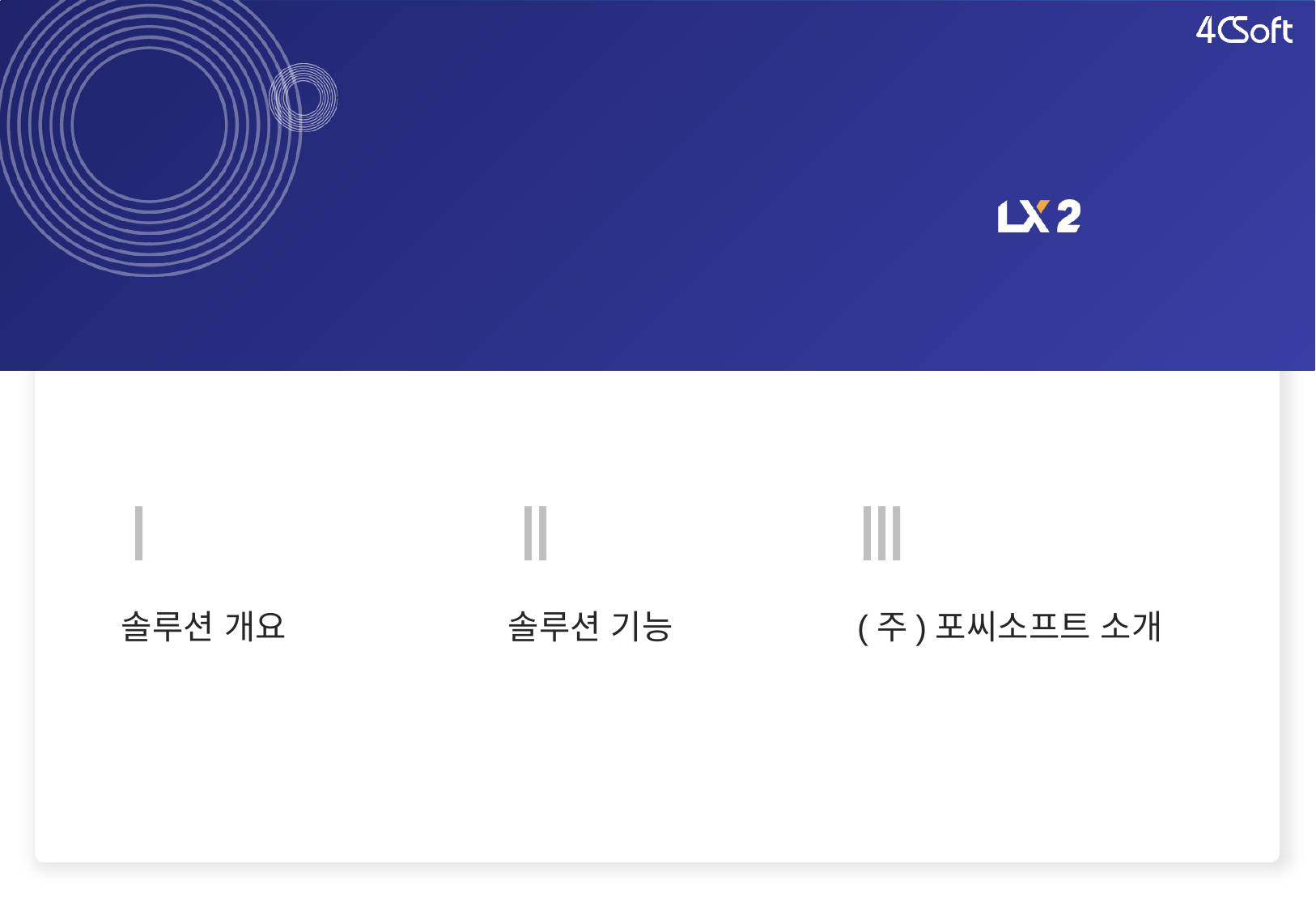

Ⅰ
솔루션 개요
Ⅱ
솔루션 기능
Ⅲ
(주)포씨소프트 소개